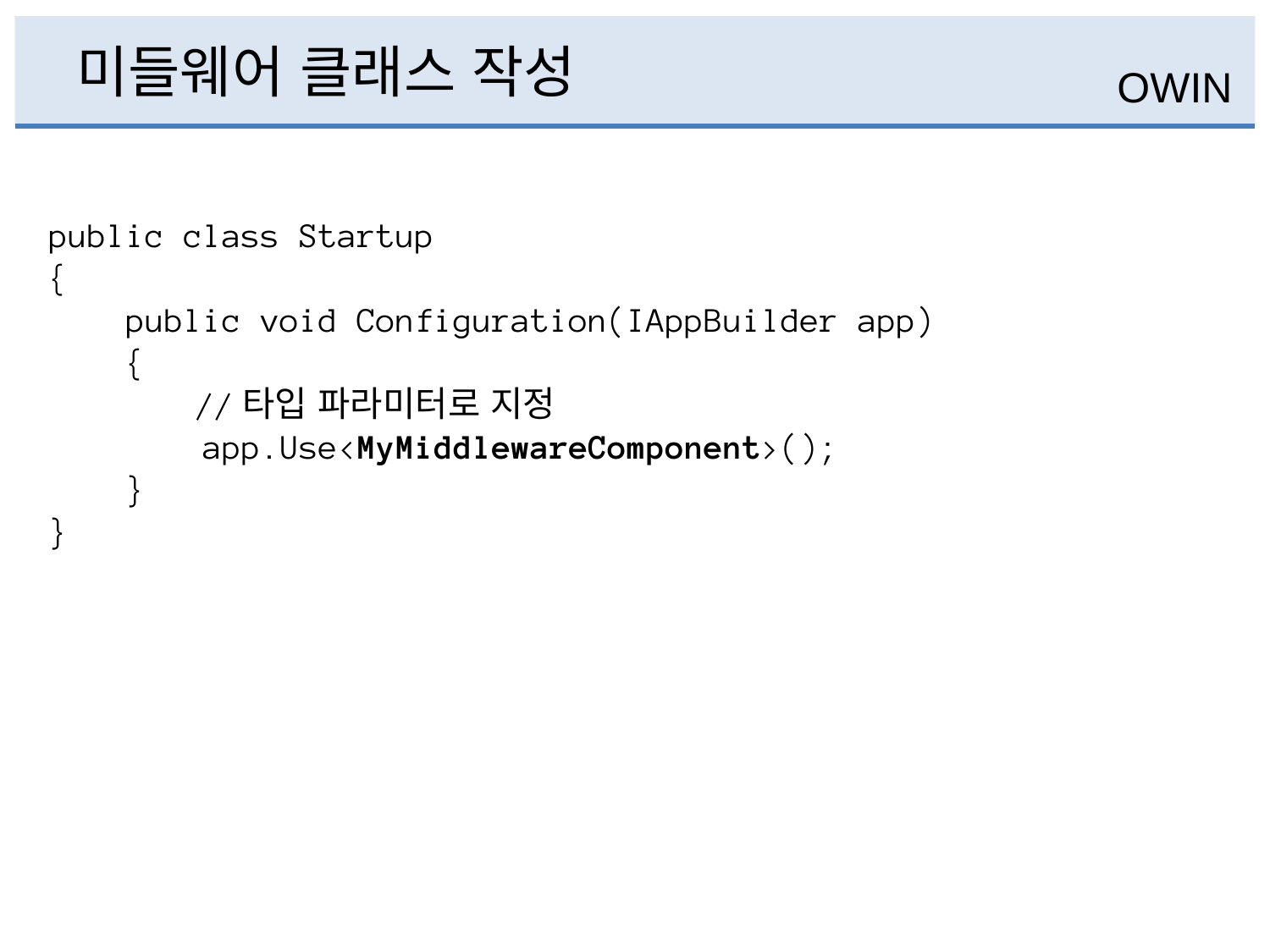

# 미들웨어 클래스 작성
OWIN
public class Startup
{
    public void Configuration(IAppBuilder app)
    {
	 //타입 파라미터로 지정
        app.Use<MyMiddlewareComponent>();
    }
}